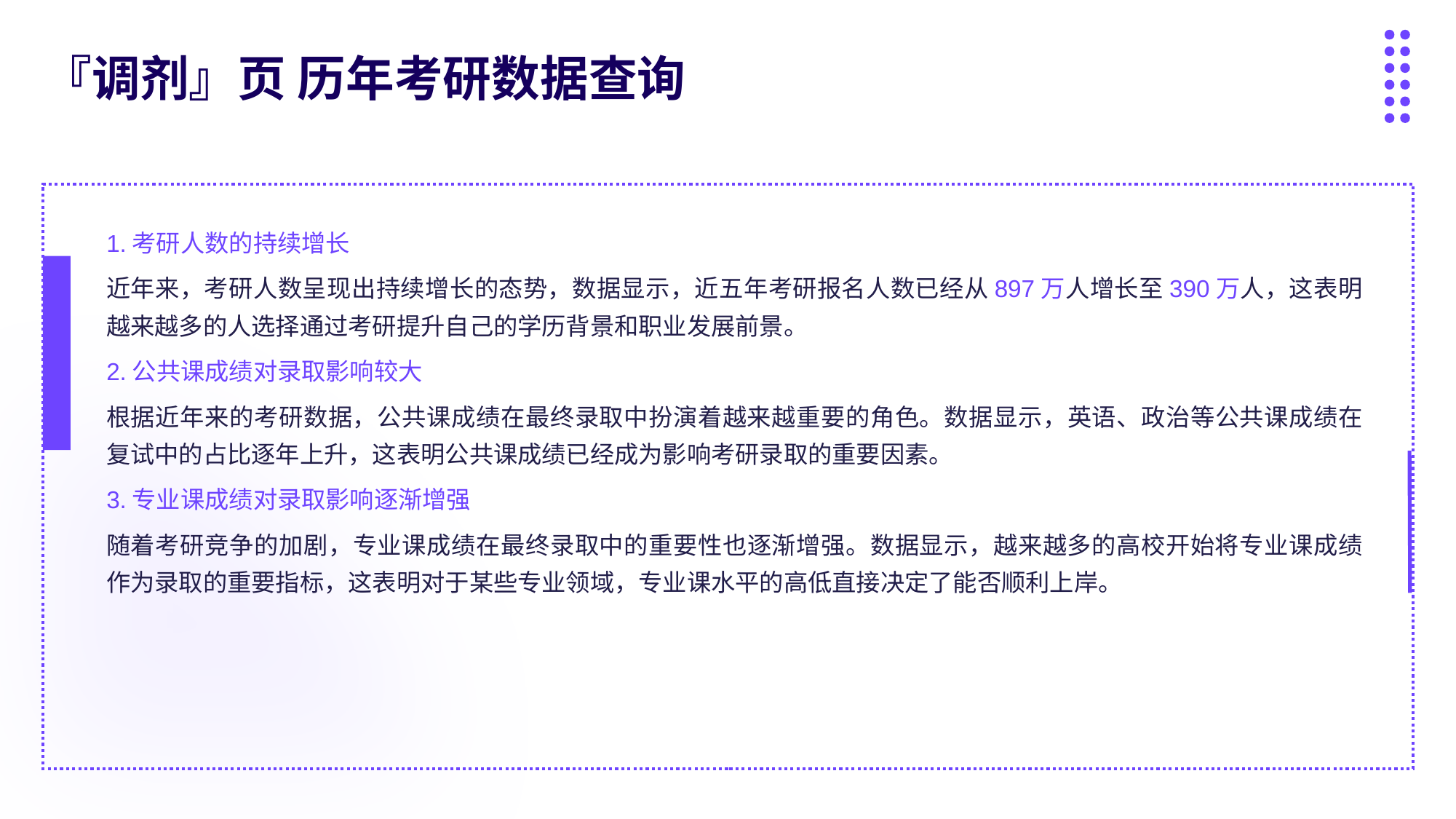

『调剂』页 历年考研数据查询

1.考研人数的持续增长
近年来，考研人数呈现出持续增长的态势，数据显示，近五年考研报名人数已经从897万人增长至390万人，这表明越来越多的人选择通过考研提升自己的学历背景和职业发展前景。
2.公共课成绩对录取影响较大
根据近年来的考研数据，公共课成绩在最终录取中扮演着越来越重要的角色。数据显示，英语、政治等公共课成绩在复试中的占比逐年上升，这表明公共课成绩已经成为影响考研录取的重要因素。
3.专业课成绩对录取影响逐渐增强
随着考研竞争的加剧，专业课成绩在最终录取中的重要性也逐渐增强。数据显示，越来越多的高校开始将专业课成绩作为录取的重要指标，这表明对于某些专业领域，专业课水平的高低直接决定了能否顺利上岸。